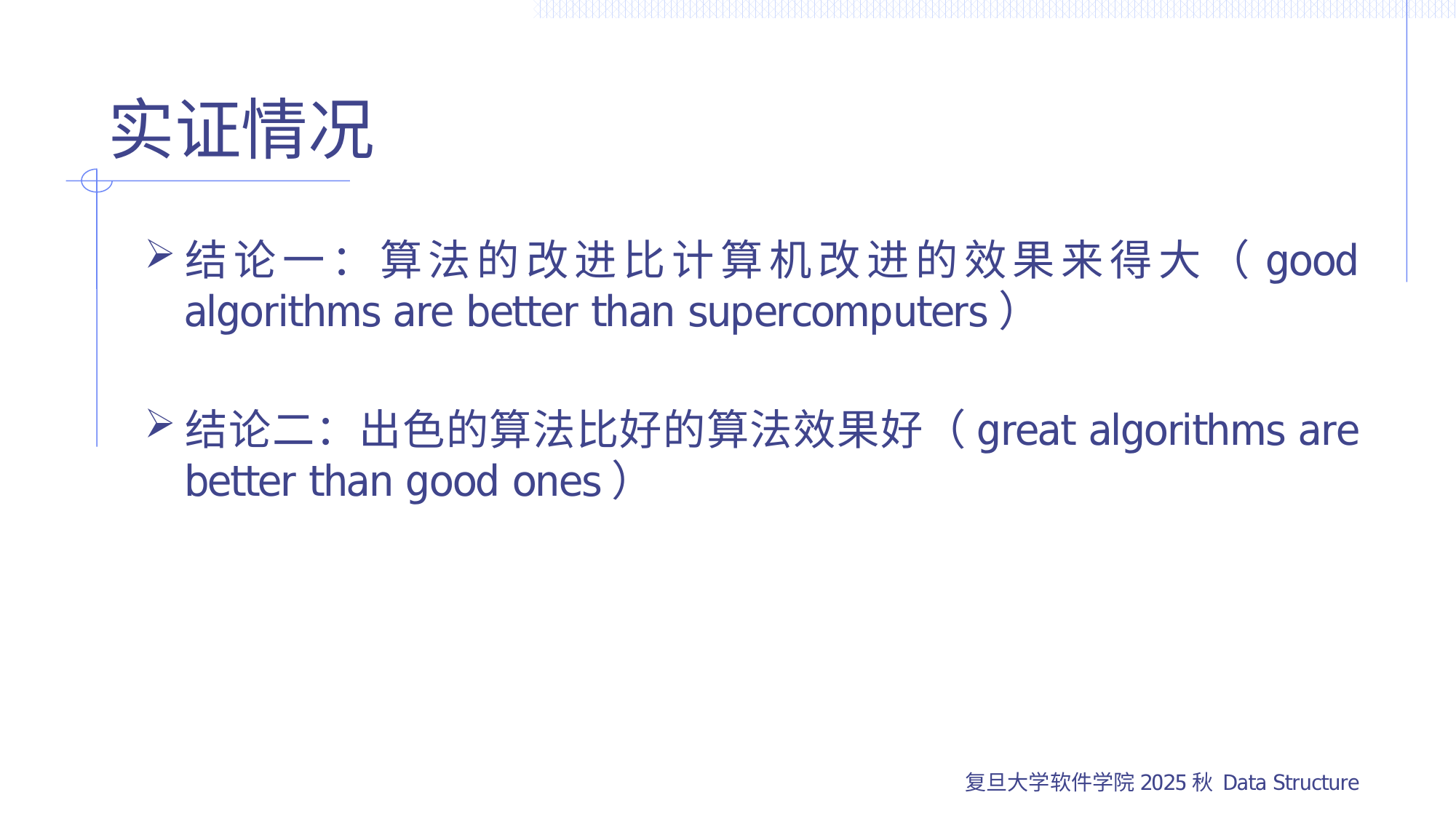

# 实证情况
结论一：算法的改进比计算机改进的效果来得大（good algorithms are better than supercomputers）

结论二：出色的算法比好的算法效果好（great algorithms are better than good ones）